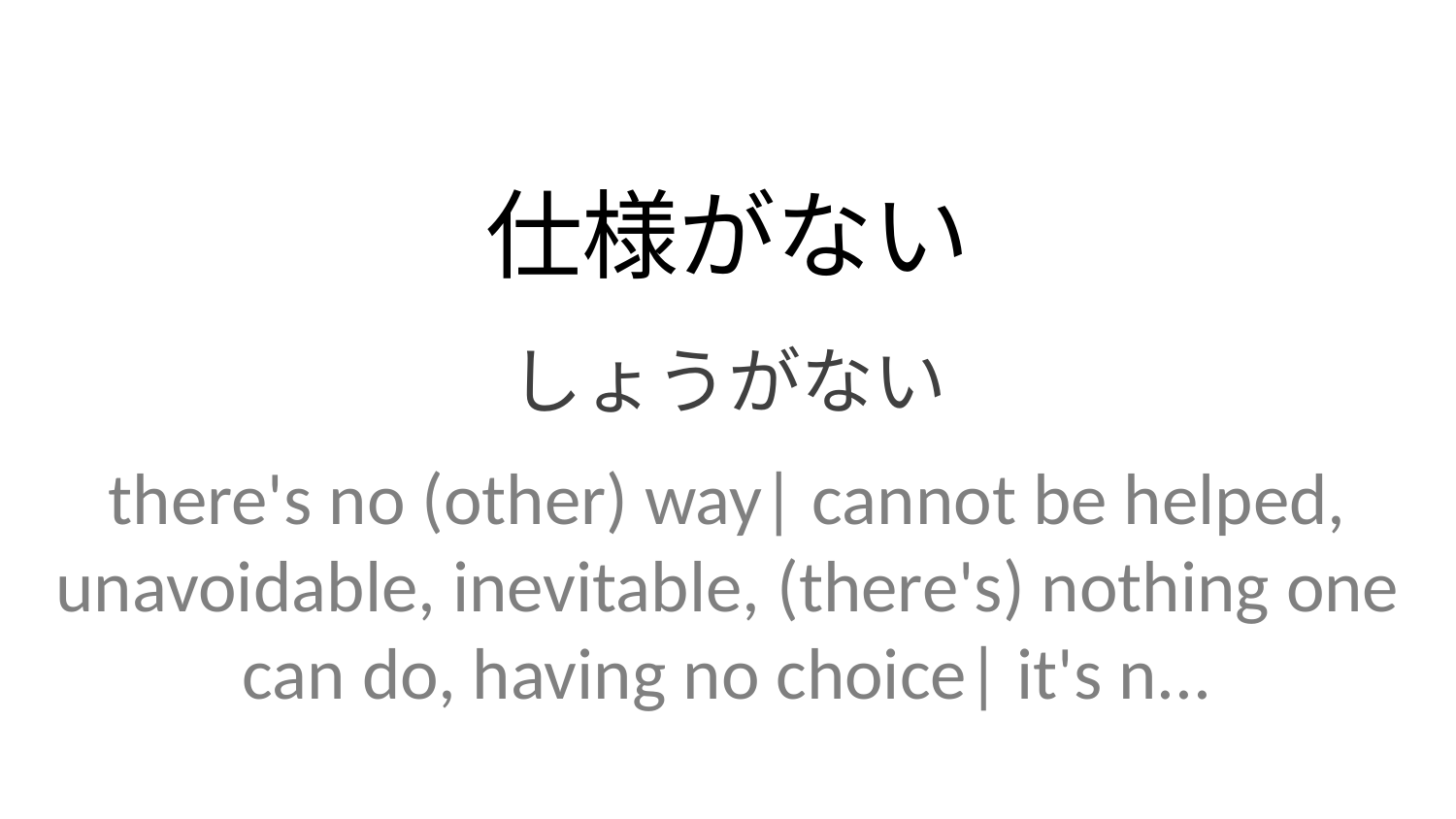

仕様がない

しょうがない
there's no (other) way| cannot be helped, unavoidable, inevitable, (there's) nothing one can do, having no choice| it's n...